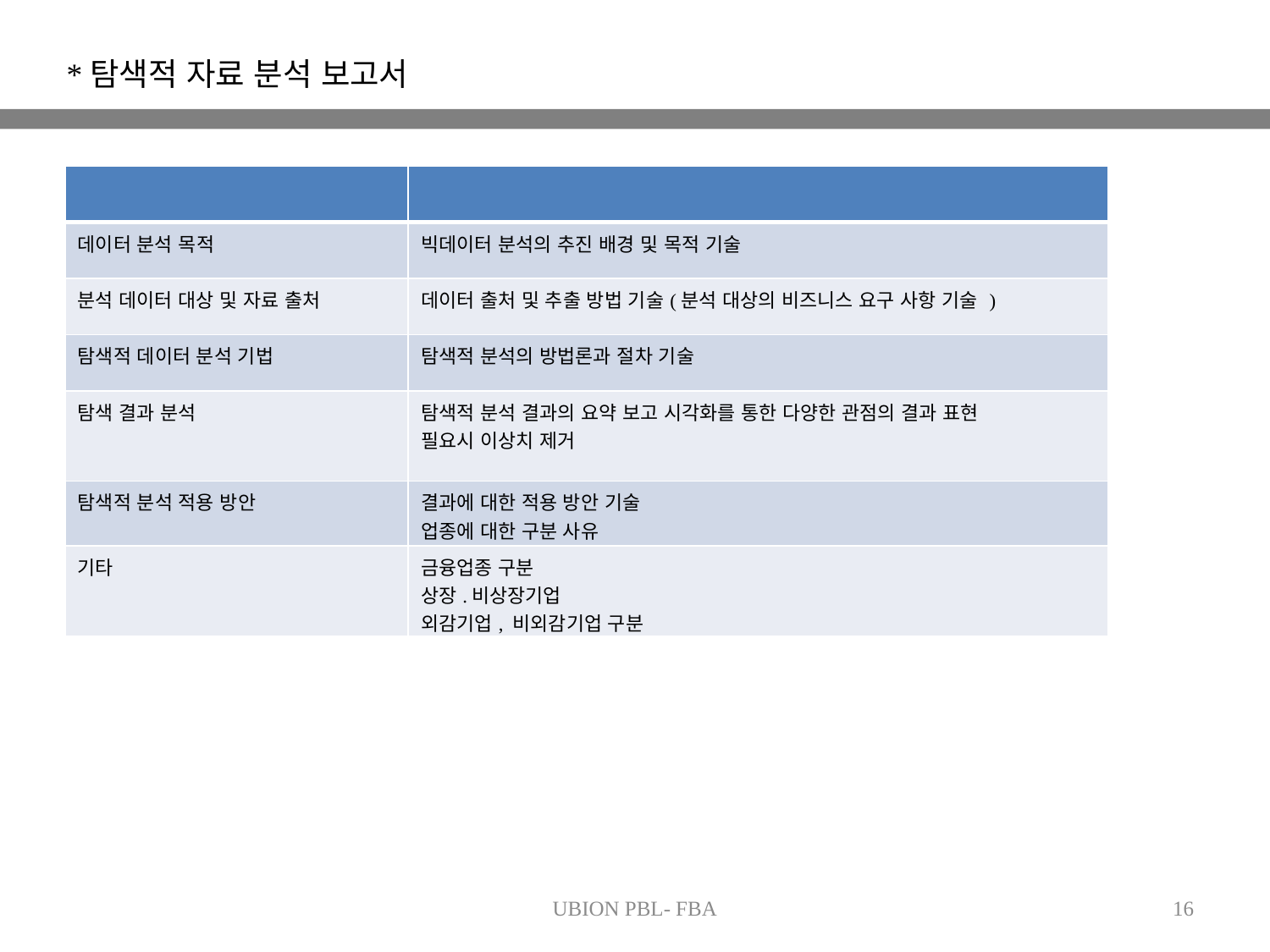

*탐색적 자료 분석 보고서

|  |  |
| --- | --- |
| 데이터 분석 목적 | 빅데이터 분석의 추진 배경 및 목적 기술 |
| 분석 데이터 대상 및 자료 출처 | 데이터 출처 및 추출 방법 기술(분석 대상의 비즈니스 요구 사항 기술 ) |
| 탐색적 데이터 분석 기법 | 탐색적 분석의 방법론과 절차 기술 |
| 탐색 결과 분석 | 탐색적 분석 결과의 요약 보고 시각화를 통한 다양한 관점의 결과 표현 필요시 이상치 제거 |
| 탐색적 분석 적용 방안 | 결과에 대한 적용 방안 기술 업종에 대한 구분 사유 |
| 기타 | 금융업종 구분 상장.비상장기업 외감기업, 비외감기업 구분 |
UBION PBL- FBA
16